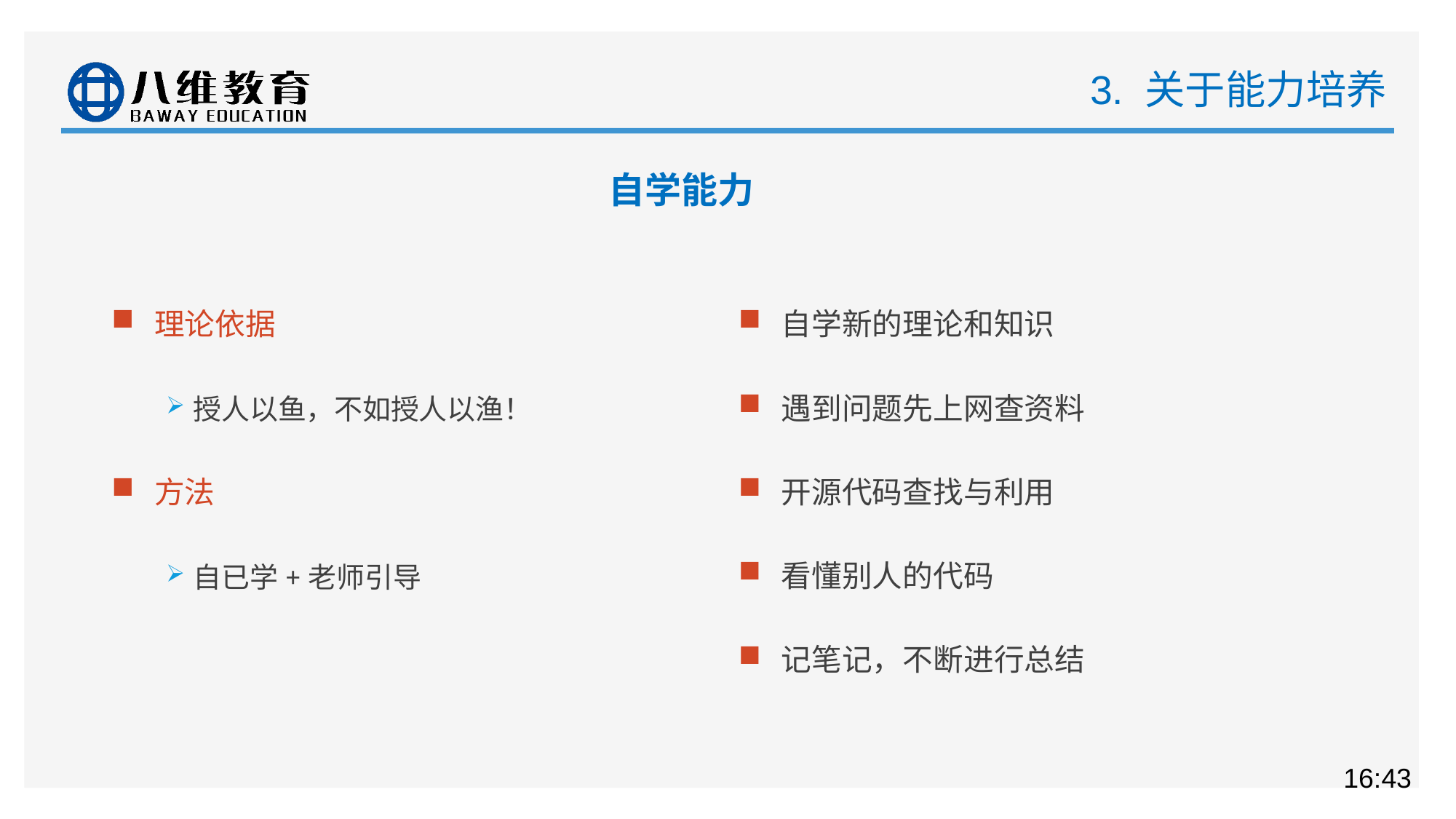

# 3. 关于能力培养

自学能力
理论依据
授人以鱼，不如授人以渔！
方法
自已学+老师引导

自学新的理论和知识
遇到问题先上网查资料
开源代码查找与利用
看懂别人的代码
记笔记，不断进行总结